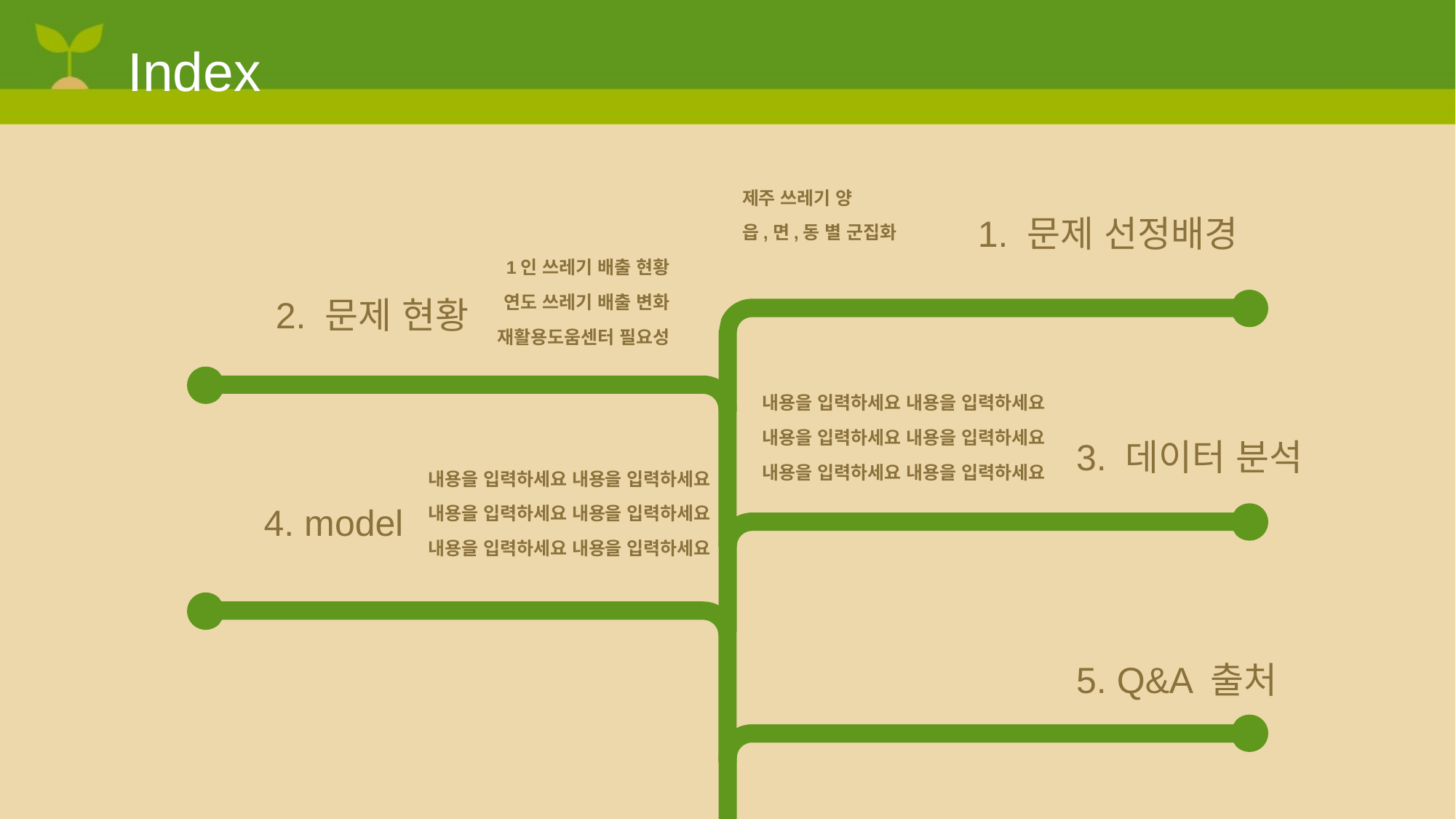

# Index
제주 쓰레기 양
읍,면,동 별 군집화
1. 문제 선정배경
1인 쓰레기 배출 현황
연도 쓰레기 배출 변화
재활용도움센터 필요성
2. 문제 현황
내용을 입력하세요 내용을 입력하세요
내용을 입력하세요 내용을 입력하세요
내용을 입력하세요 내용을 입력하세요

3. 데이터 분석
내용을 입력하세요 내용을 입력하세요
내용을 입력하세요 내용을 입력하세요
내용을 입력하세요 내용을 입력하세요

4. model
5. Q&A 출처